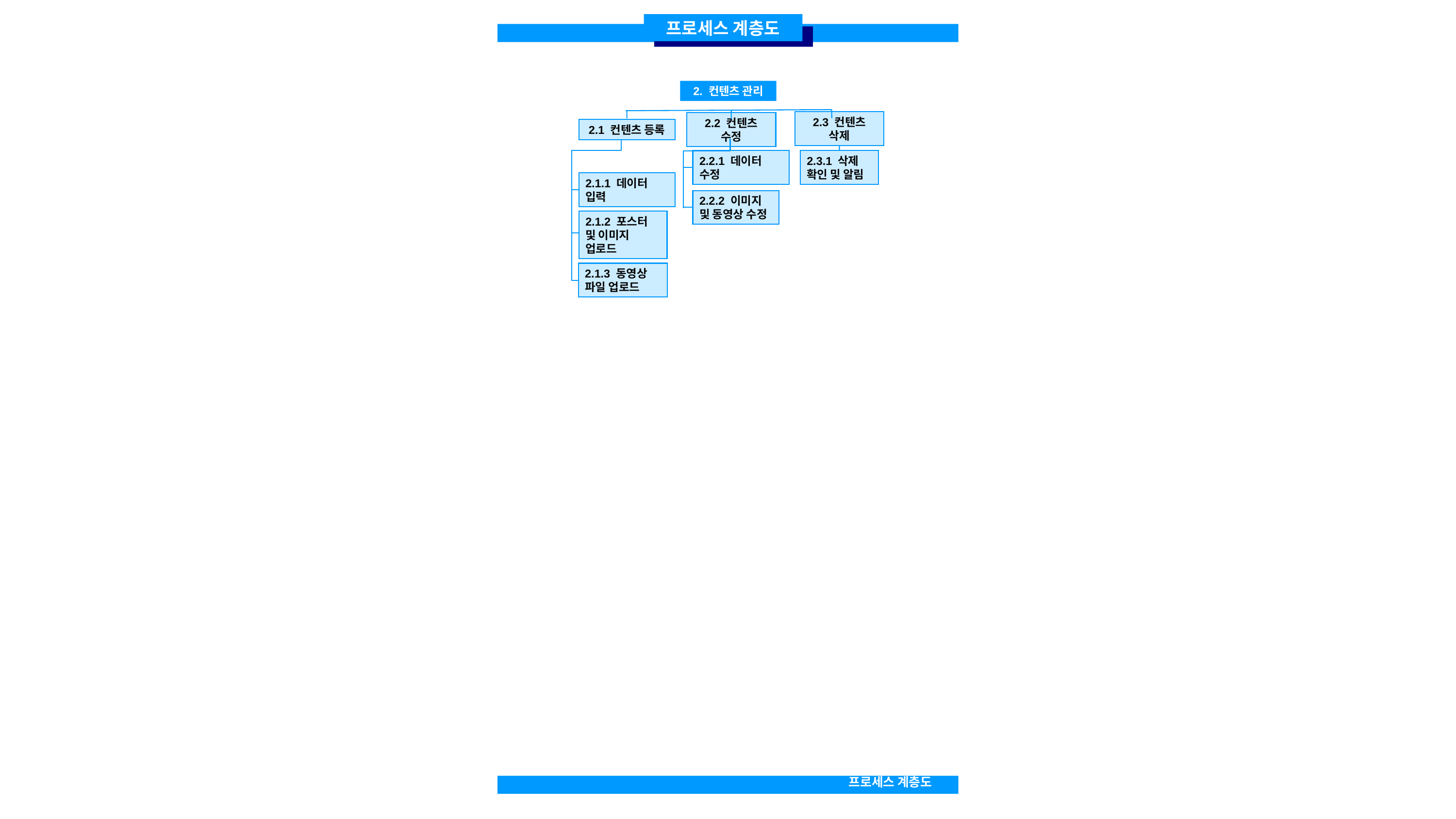

프로세스 계층도

2. 컨텐츠 관리
2.3 컨텐츠 삭제
2.1 컨텐츠 등록
2.2 컨텐츠 수정

2.3.1 삭제 확인 및 알림
2.2.1 데이터 수정
2.1.1 데이터 입력
2.2.2 이미지 및 동영상 수정
2.1.2 포스터 및 이미지 업로드
2.1.3 동영상 파일 업로드
프로세스 계층도